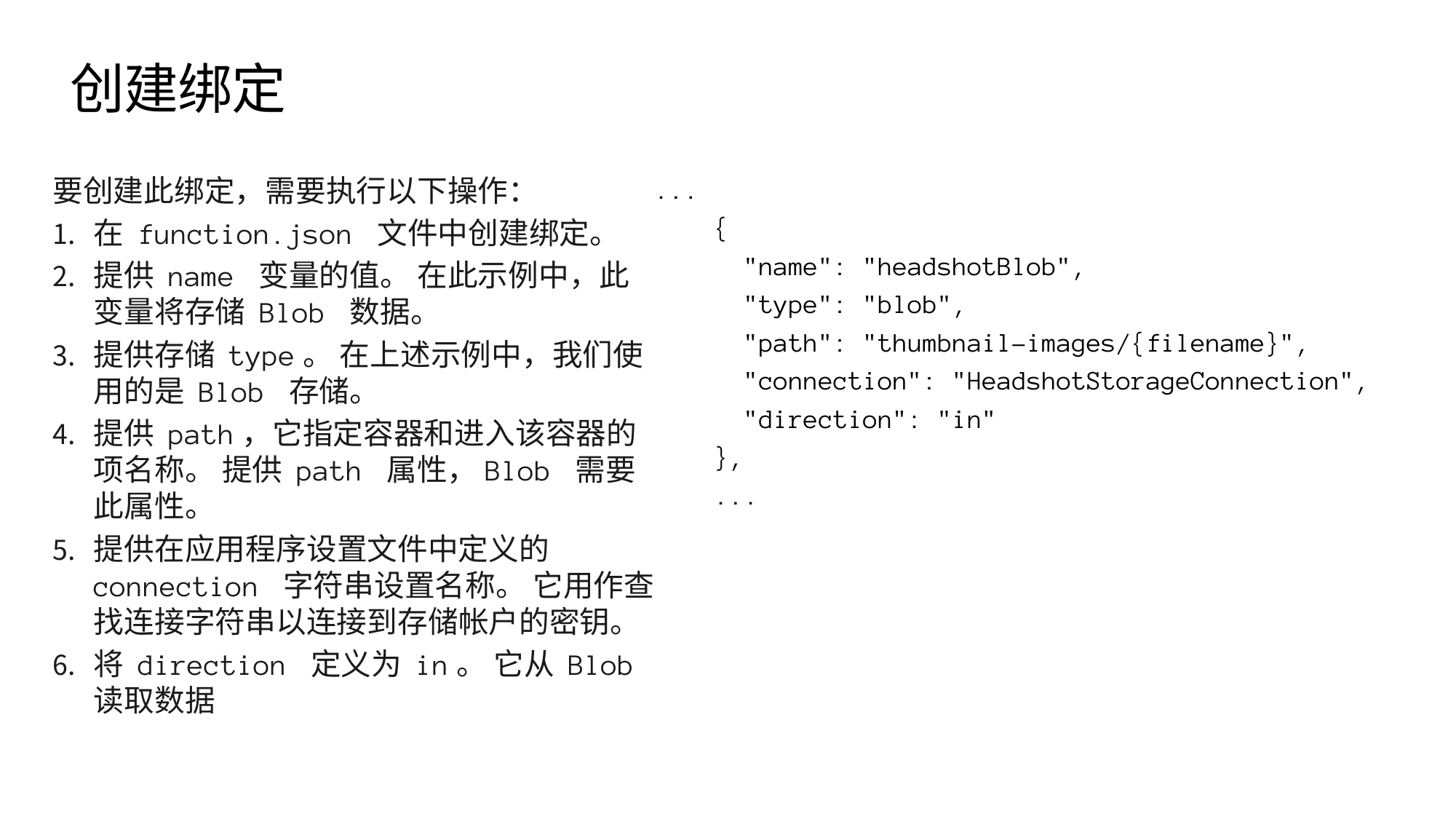

# 创建绑定
要创建此绑定，需要执行以下操作：
在 function.json 文件中创建绑定。
提供 name 变量的值。 在此示例中，此变量将存储 Blob 数据。
提供存储 type。 在上述示例中，我们使用的是 Blob 存储。
提供 path，它指定容器和进入该容器的项名称。 提供 path 属性，Blob 需要此属性。
提供在应用程序设置文件中定义的 connection 字符串设置名称。 它用作查找连接字符串以连接到存储帐户的密钥。
将 direction 定义为 in。 它从 Blob 读取数据
...
    {
      "name": "headshotBlob",
      "type": "blob",
      "path": "thumbnail-images/{filename}",
      "connection": "HeadshotStorageConnection",
      "direction": "in"
    },
    ...